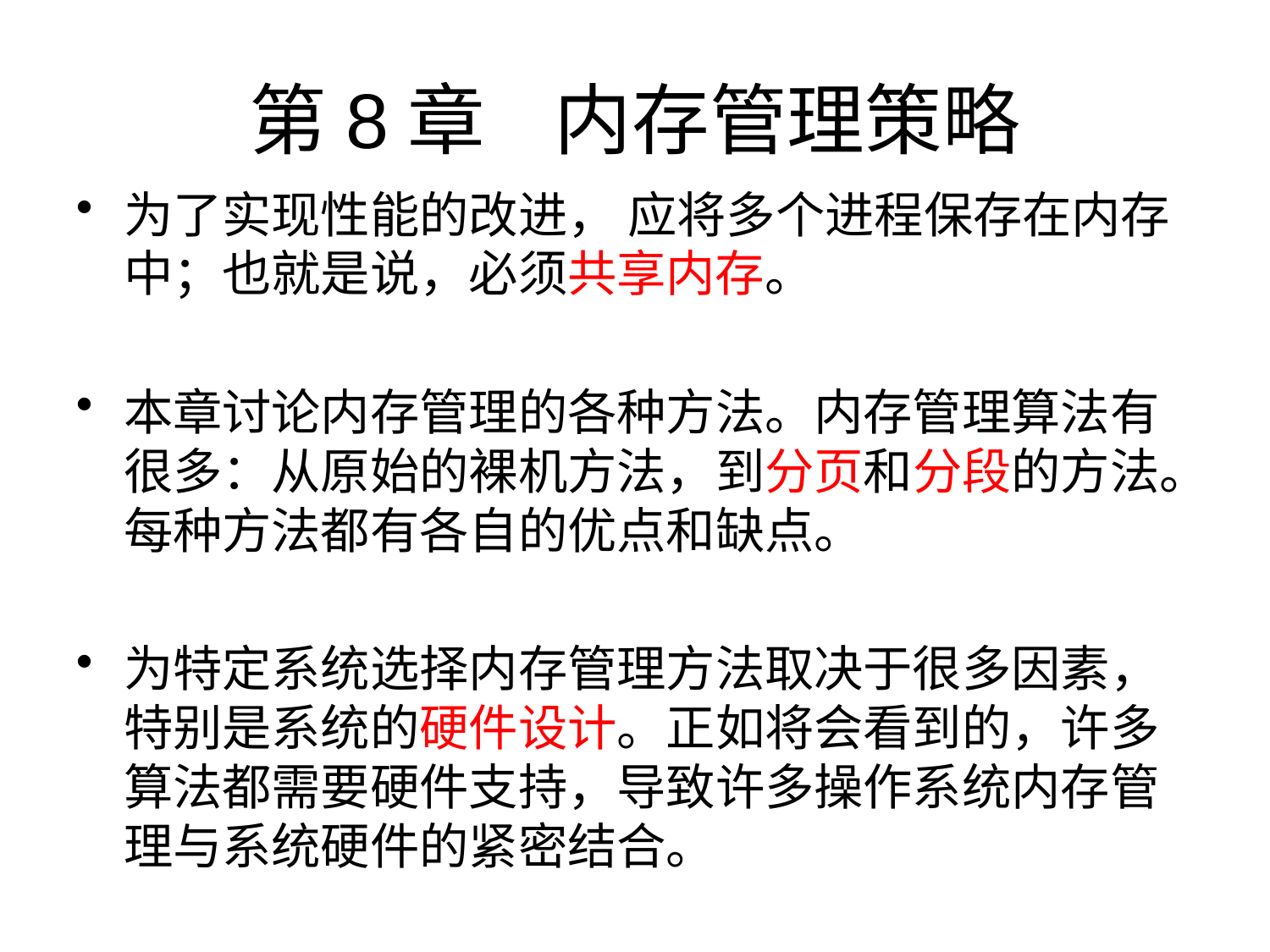

# 第8章    内存管理策略
为了实现性能的改进， 应将多个进程保存在内存中；也就是说，必须共享内存。

本章讨论内存管理的各种方法。内存管理算法有很多：从原始的裸机方法，到分页和分段的方法。每种方法都有各自的优点和缺点。

为特定系统选择内存管理方法取决于很多因素，特别是系统的硬件设计。正如将会看到的，许多算法都需要硬件支持，导致许多操作系统内存管理与系统硬件的紧密结合。